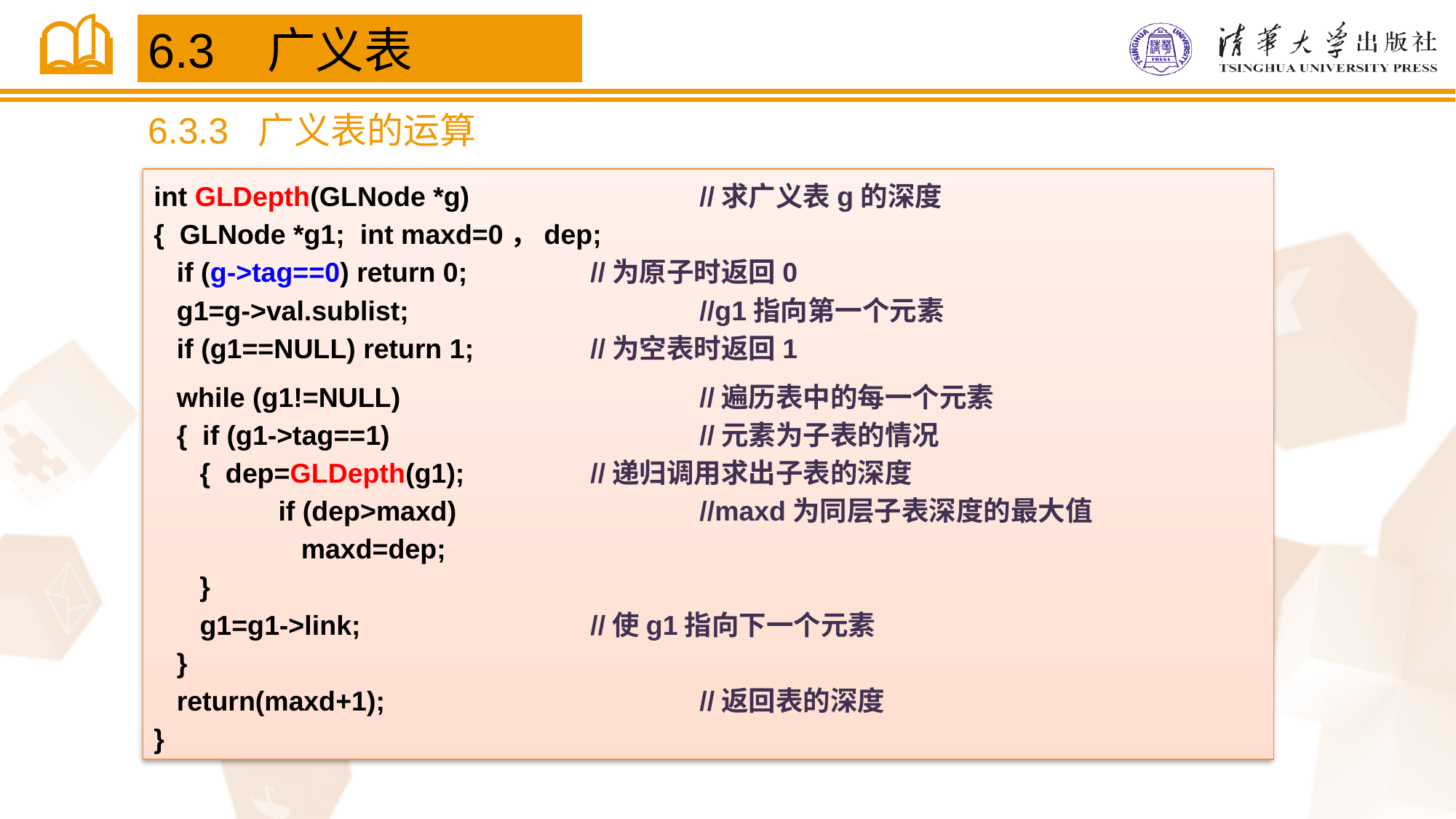

6.3   广义表
6.3.3  广义表的运算
int GLDepth(GLNode *g)			//求广义表g的深度
{  GLNode *g1;  int maxd=0，dep;
   if (g->tag==0) return 0;		//为原子时返回0
   g1=g->val.sublist;			//g1指向第一个元素
   if (g1==NULL) return 1;		//为空表时返回1
   while (g1!=NULL)			//遍历表中的每一个元素
   {  if (g1->tag==1)			//元素为子表的情况
      {  dep=GLDepth(g1);		//递归调用求出子表的深度
	  if (dep>maxd)			//maxd为同层子表深度的最大值
	     maxd=dep;
      }
      g1=g1->link;			//使g1指向下一个元素
   }
   return(maxd+1);			//返回表的深度
}